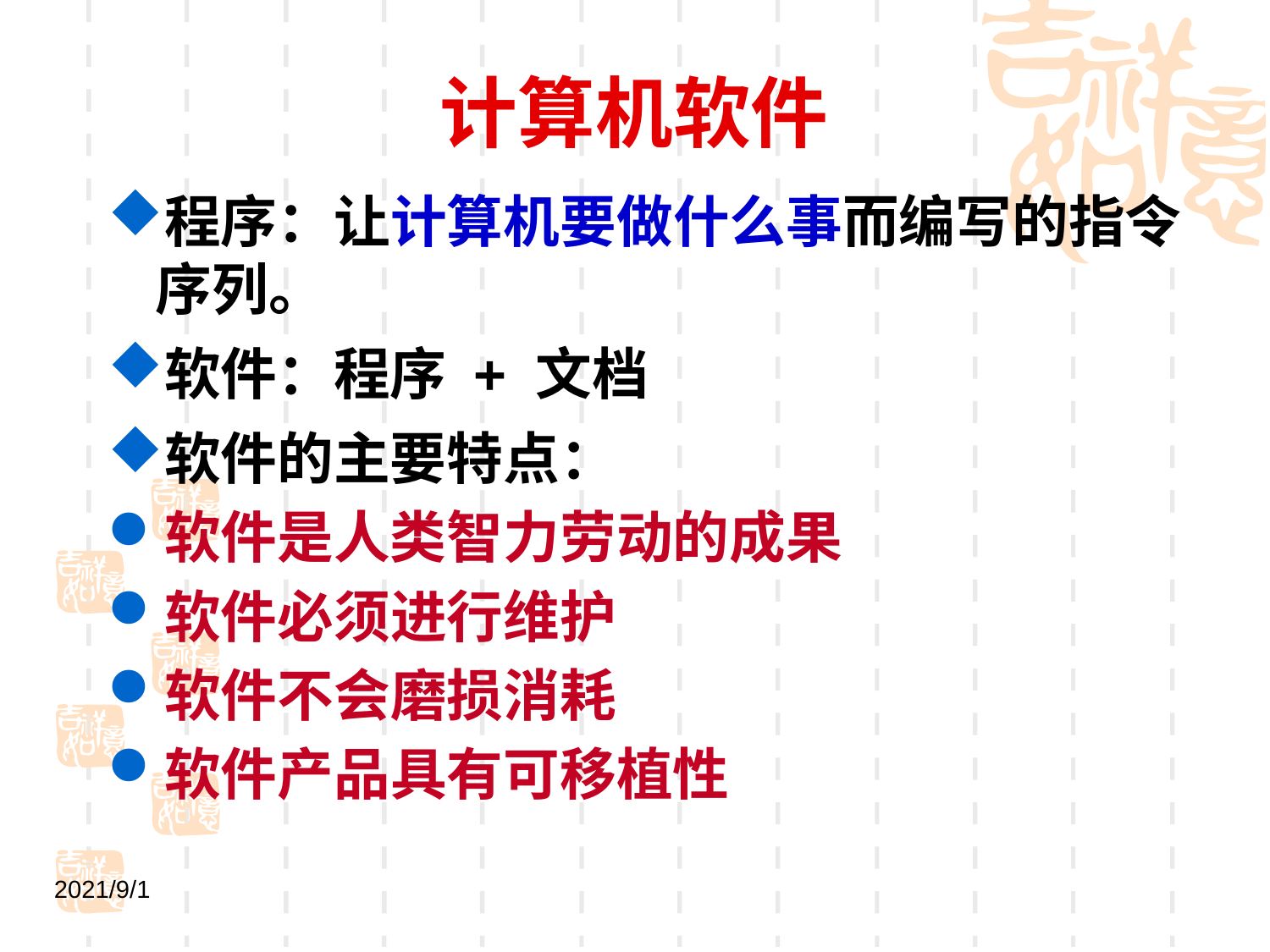

# 计算机软件
程序：让计算机要做什么事而编写的指令序列。
软件：程序 + 文档
软件的主要特点：
软件是人类智力劳动的成果
软件必须进行维护
软件不会磨损消耗
软件产品具有可移植性
2021/9/1